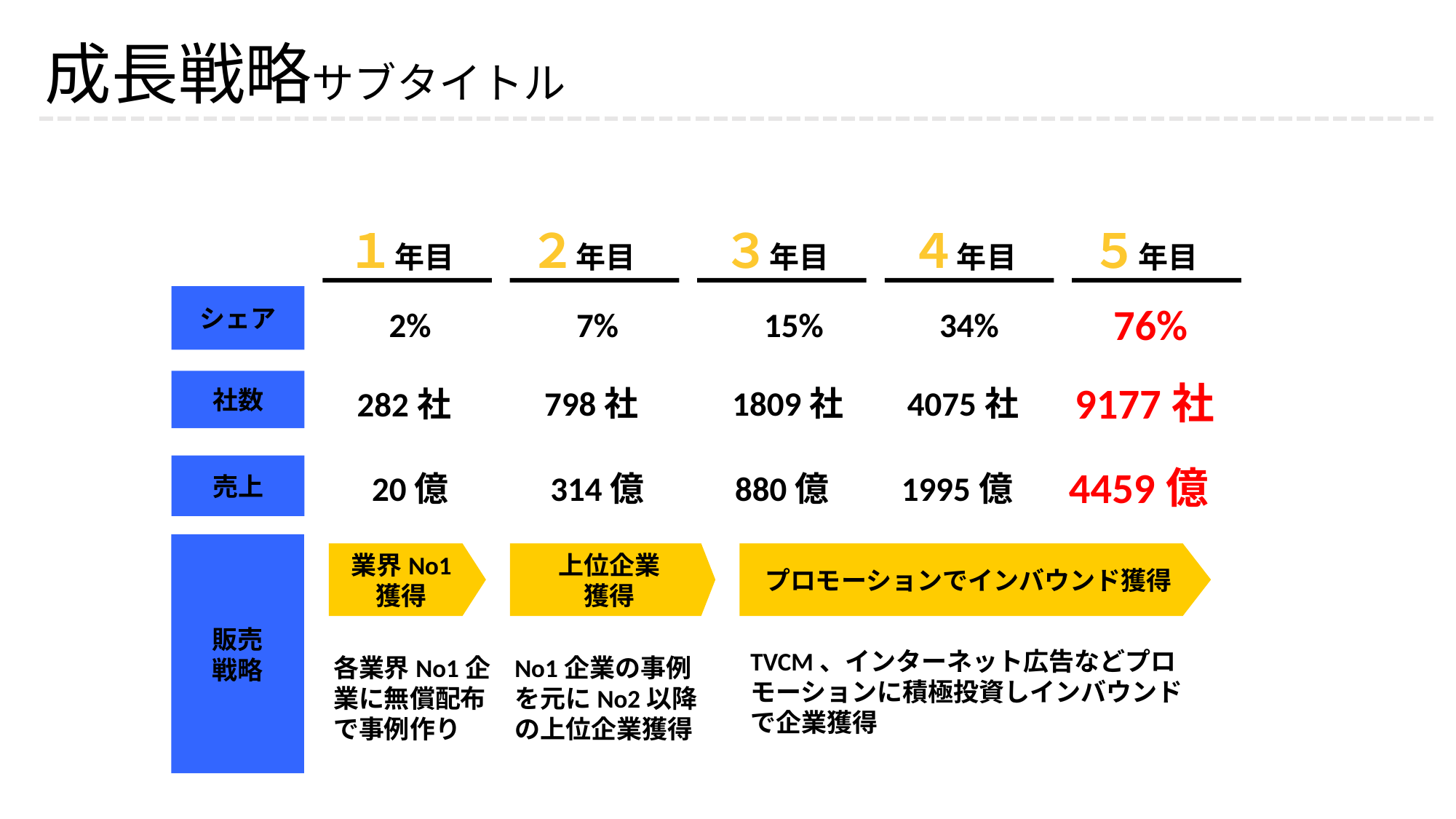

# 成長戦略サブタイトル
22
１年目
２年目
３年目
４年目
５年目

シェア
76%
7%
15%
34%
2%
社数
9177社
798社
1809社
4075社
282社
売上
4459億
20億
314億
880億
1995億

販売
戦略
業界No1
獲得
上位企業
獲得

プロモーションでインバウンド獲得
TVCM、インターネット広告などプロモーションに積極投資しインバウンドで企業獲得
各業界No1企業に無償配布で事例作り
No1企業の事例を元にNo2以降の上位企業獲得